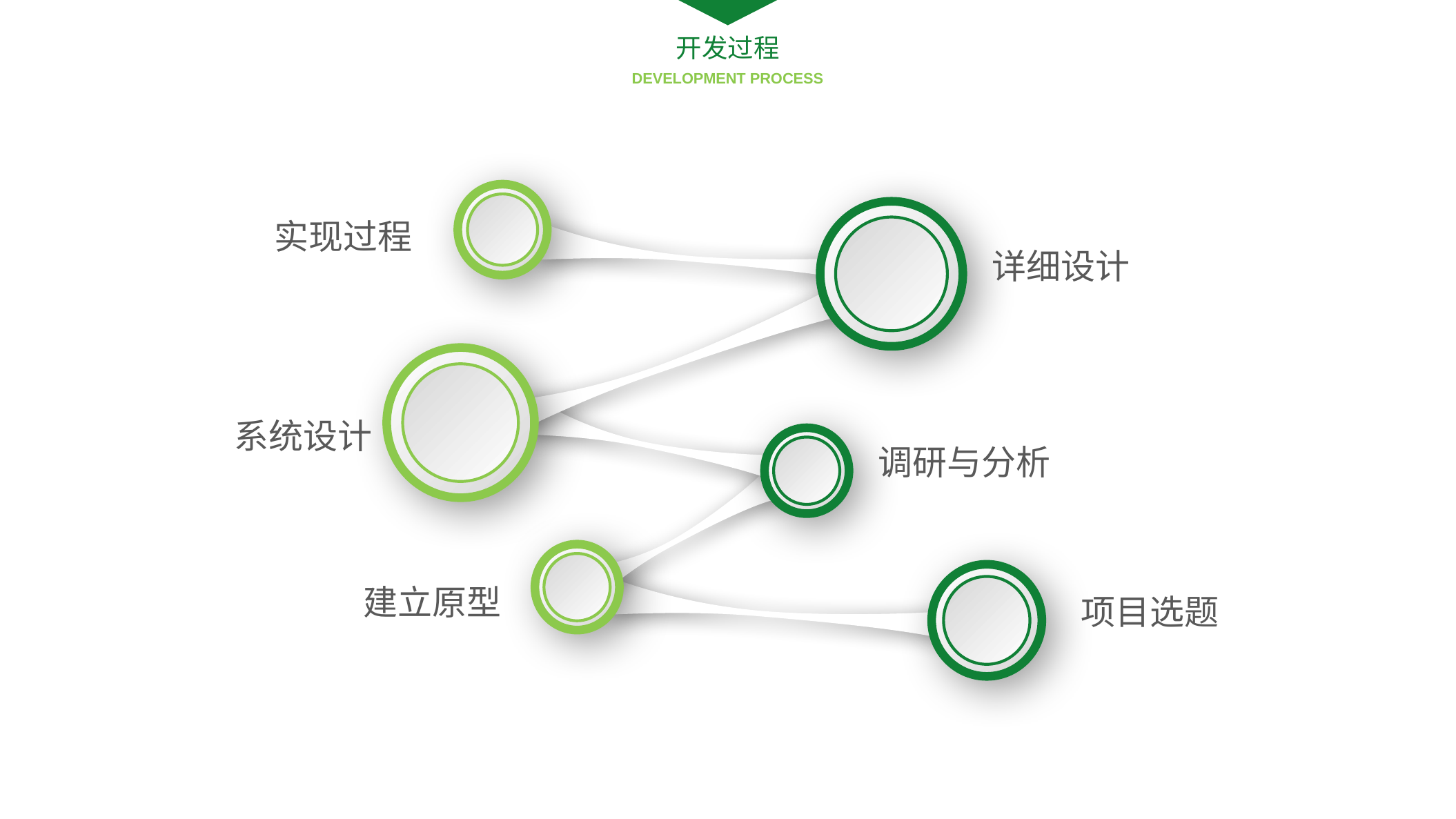

开发过程
DEVELOPMENT PROCESS

实现过程

详细设计

系统设计

调研与分析

建立原型
项目选题